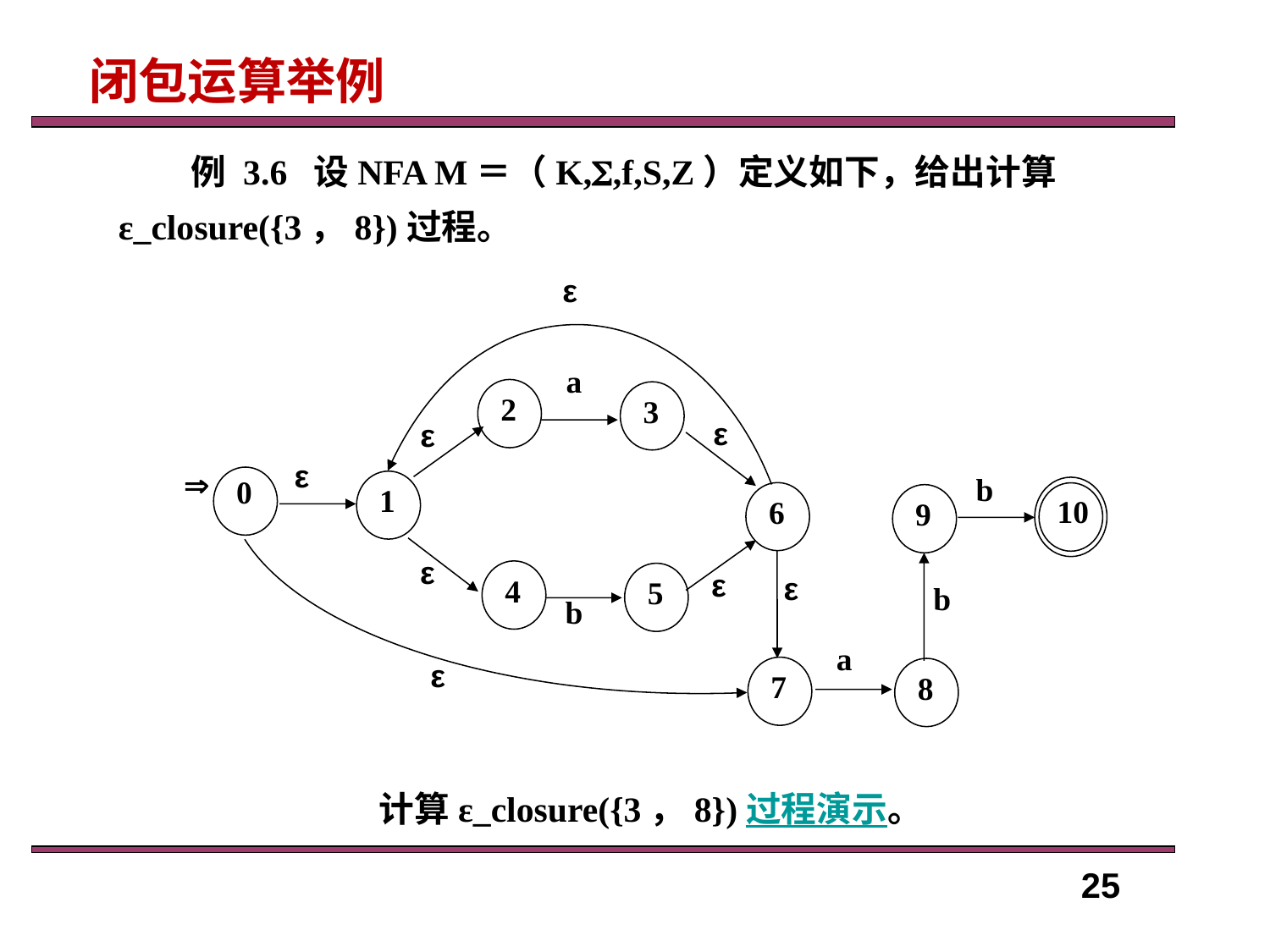

闭包运算举例
        例 3.6  设NFA M＝（K,Σ,f,S,Z）定义如下，给出计算ε_closure({3，8})过程。

ε
a

2

3

ε

ε

ε
⇒

0

b

1

10

6

9

ε

ε

4

ε

5

b

b

a

ε

7

8

计算ε_closure({3，8})过程演示。
25